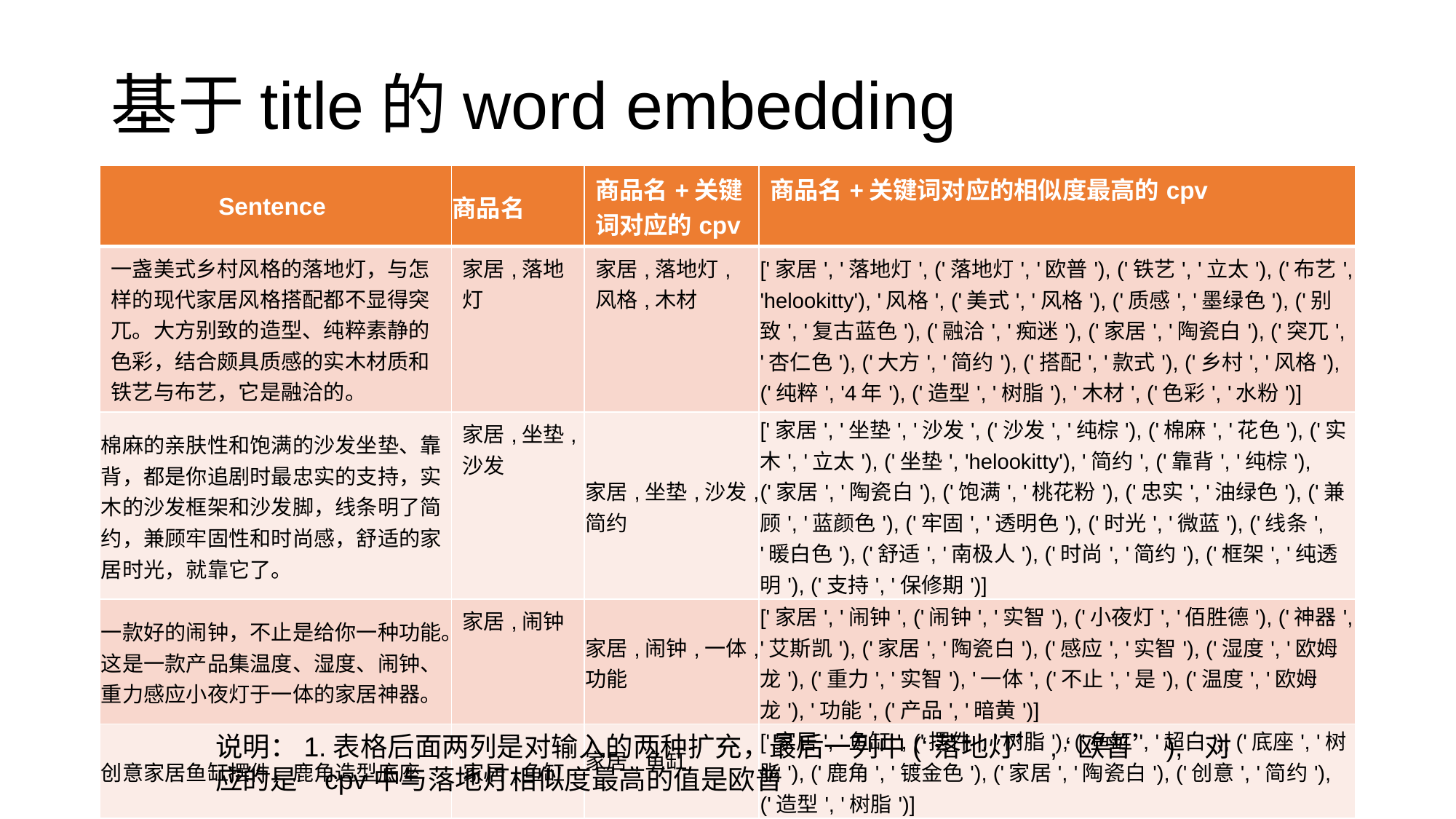

# 基于title的word embedding
| Sentence | 商品名 | 商品名+关键词对应的cpv | 商品名+关键词对应的相似度最高的cpv |
| --- | --- | --- | --- |
| 一盏美式乡村风格的落地灯，与怎样的现代家居风格搭配都不显得突兀。大方别致的造型、纯粹素静的色彩，结合颇具质感的实木材质和铁艺与布艺，它是融洽的。 | 家居,落地灯 | 家居,落地灯,风格,木材 | ['家居', '落地灯', ('落地灯', '欧普'), ('铁艺', '立太'), ('布艺', 'helookitty'), '风格', ('美式', '风格'), ('质感', '墨绿色'), ('别致', '复古蓝色'), ('融洽', '痴迷'), ('家居', '陶瓷白'), ('突兀', '杏仁色'), ('大方', '简约'), ('搭配', '款式'), ('乡村', '风格'), ('纯粹', '4年'), ('造型', '树脂'), '木材', ('色彩', '水粉')] |
| 棉麻的亲肤性和饱满的沙发坐垫、靠背，都是你追剧时最忠实的支持，实木的沙发框架和沙发脚，线条明了简约，兼顾牢固性和时尚感，舒适的家居时光，就靠它了。 | 家居,坐垫,沙发 | 家居,坐垫,沙发,简约 | ['家居', '坐垫', '沙发', ('沙发', '纯棕'), ('棉麻', '花色'), ('实木', '立太'), ('坐垫', 'helookitty'), '简约', ('靠背', '纯棕'), ('家居', '陶瓷白'), ('饱满', '桃花粉'), ('忠实', '油绿色'), ('兼顾', '蓝颜色'), ('牢固', '透明色'), ('时光', '微蓝'), ('线条', '暖白色'), ('舒适', '南极人'), ('时尚', '简约'), ('框架', '纯透明'), ('支持', '保修期')] |
| 一款好的闹钟，不止是给你一种功能。这是一款产品集温度、湿度、闹钟、重力感应小夜灯于一体的家居神器。 | 家居,闹钟 | 家居,闹钟,一体,功能 | ['家居', '闹钟', ('闹钟', '实智'), ('小夜灯', '佰胜德'), ('神器', '艾斯凯'), ('家居', '陶瓷白'), ('感应', '实智'), ('湿度', '欧姆龙'), ('重力', '实智'), '一体', ('不止', '是'), ('温度', '欧姆龙'), '功能', ('产品', '暗黄')] |
| 创意家居鱼缸摆件，鹿角造型底座 | 家居,鱼缸 | 家居,鱼缸 | ['家居', '鱼缸', ('摆件', '树脂'), ('鱼缸', '超白'), ('底座', '树脂'), ('鹿角', '镀金色'), ('家居', '陶瓷白'), ('创意', '简约'), ('造型', '树脂')] |
| 给饮水机带个帽子，营造时尚美观家居氛围。 | 家居,饮水机 | 家居,饮水机 | ['家居', '饮水机', ('饮水机', '志高'), ('家居', '陶瓷白'), ('美观', '树脂'), ('氛围', '七彩'), ('帽子', '太阳红色'), ('营造', '绯色'), ('时尚', '简约')] |
说明：1.表格后面两列是对输入的两种扩充，最后一列中(‘落地灯’, ‘欧普’),  对应的是	cpv中与落地灯相似度最高的值是欧普